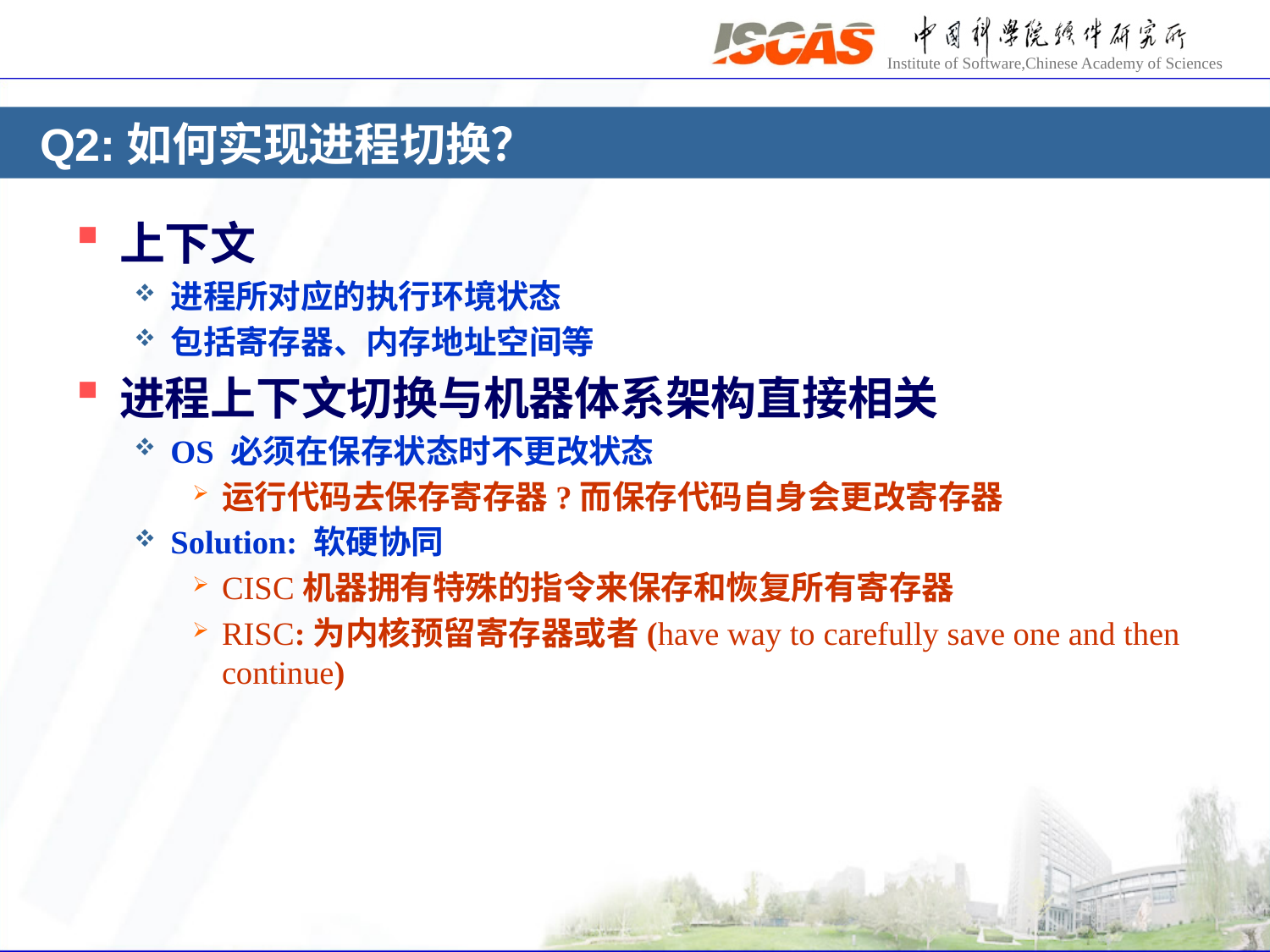

# Q2:如何实现进程切换？
上下文
进程所对应的执行环境状态
包括寄存器、内存地址空间等
进程上下文切换与机器体系架构直接相关
OS 必须在保存状态时不更改状态
运行代码去保存寄存器?而保存代码自身会更改寄存器
Solution: 软硬协同
CISC机器拥有特殊的指令来保存和恢复所有寄存器
RISC:为内核预留寄存器或者(have way to carefully save one and then continue)